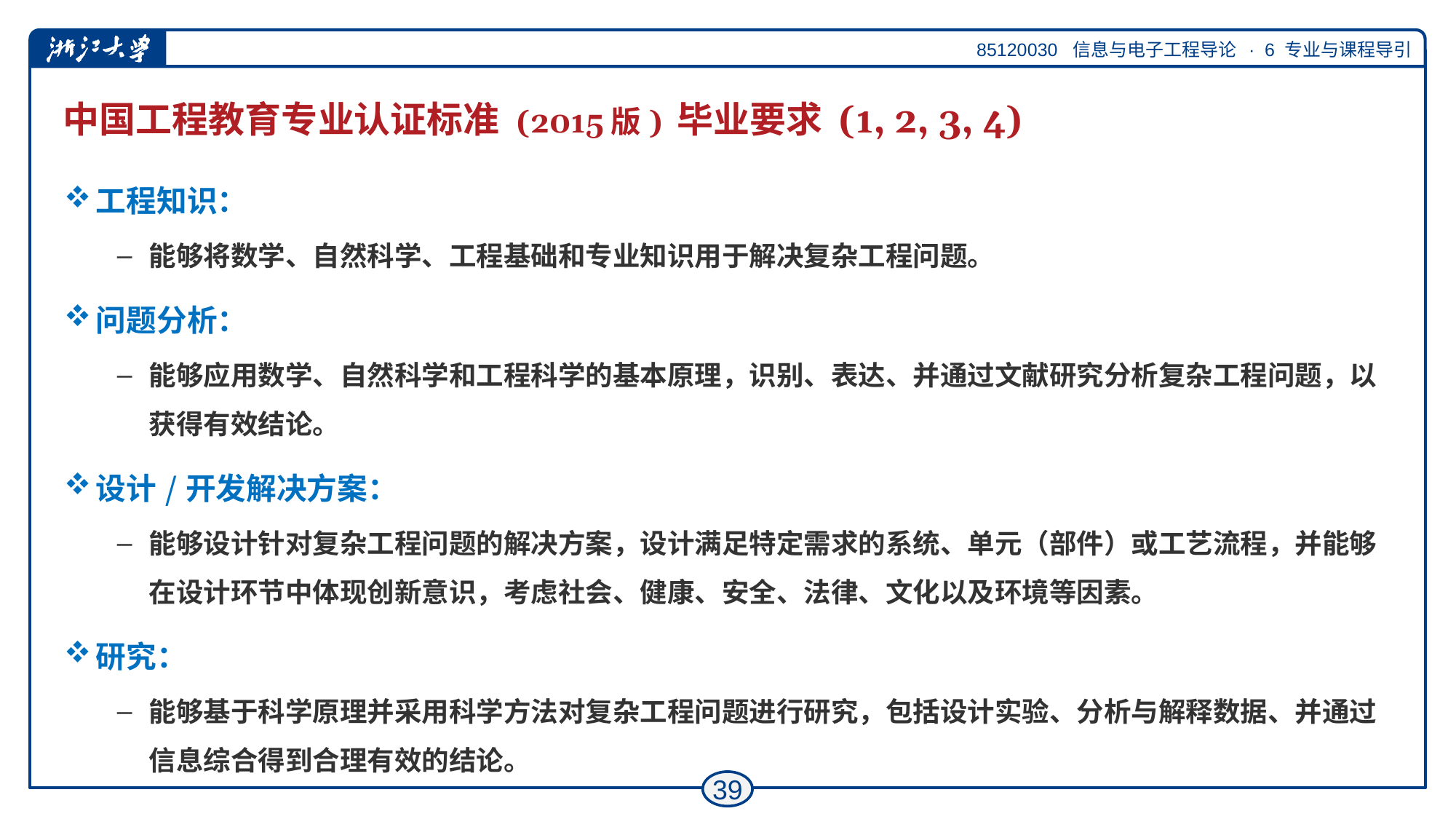

# 中国工程教育专业认证标准 (2015版) 毕业要求 (1, 2, 3, 4)
工程知识：
能够将数学、自然科学、工程基础和专业知识用于解决复杂工程问题。
问题分析：
能够应用数学、自然科学和工程科学的基本原理，识别、表达、并通过文献研究分析复杂工程问题，以获得有效结论。
设计/开发解决方案：
能够设计针对复杂工程问题的解决方案，设计满足特定需求的系统、单元（部件）或工艺流程，并能够在设计环节中体现创新意识，考虑社会、健康、安全、法律、文化以及环境等因素。
研究：
能够基于科学原理并采用科学方法对复杂工程问题进行研究，包括设计实验、分析与解释数据、并通过信息综合得到合理有效的结论。